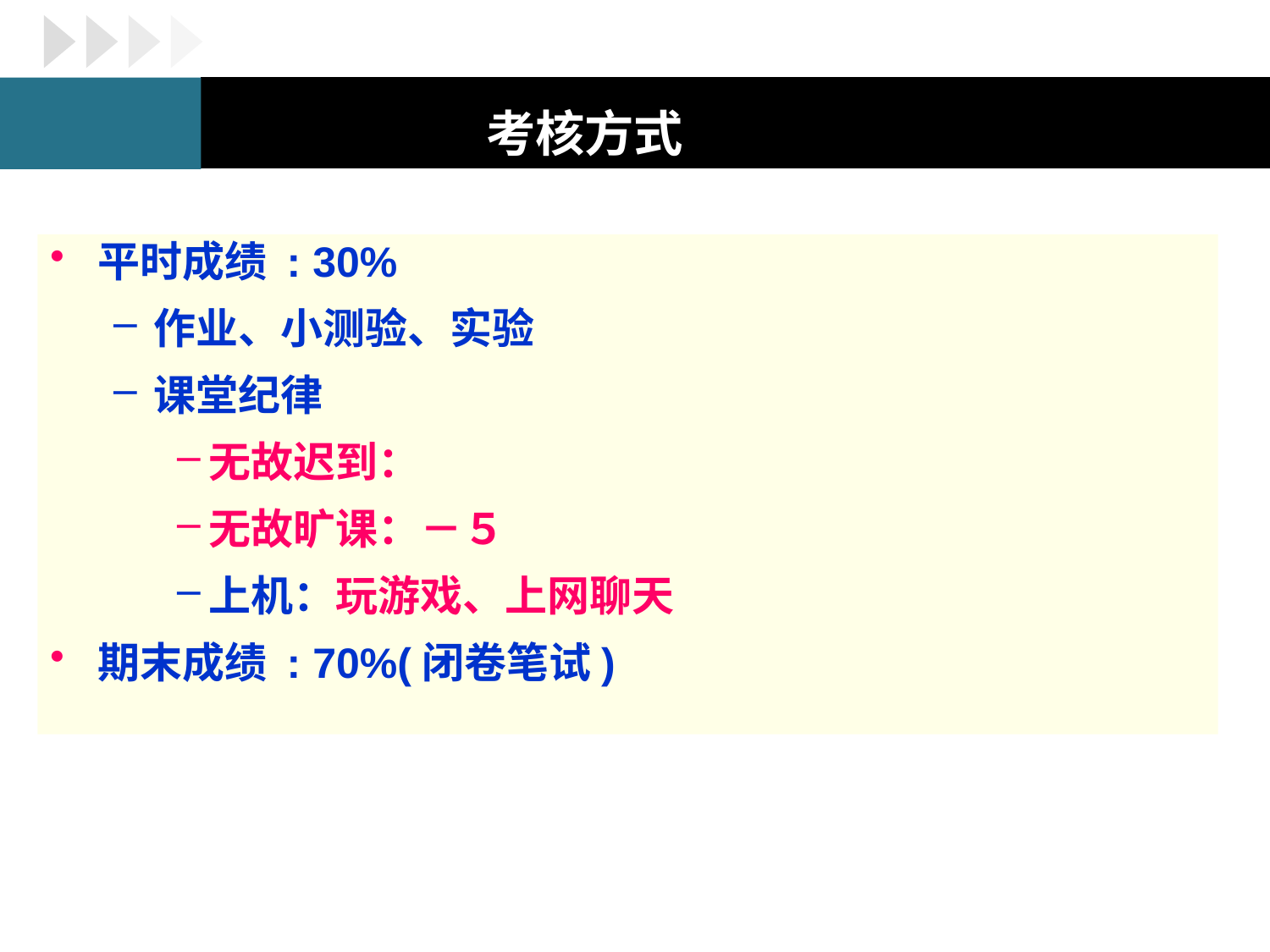

考核方式
平时成绩 : 30%
作业、小测验、实验
课堂纪律
无故迟到：
无故旷课：－５
上机：玩游戏、上网聊天
期末成绩 : 70%(闭卷笔试)